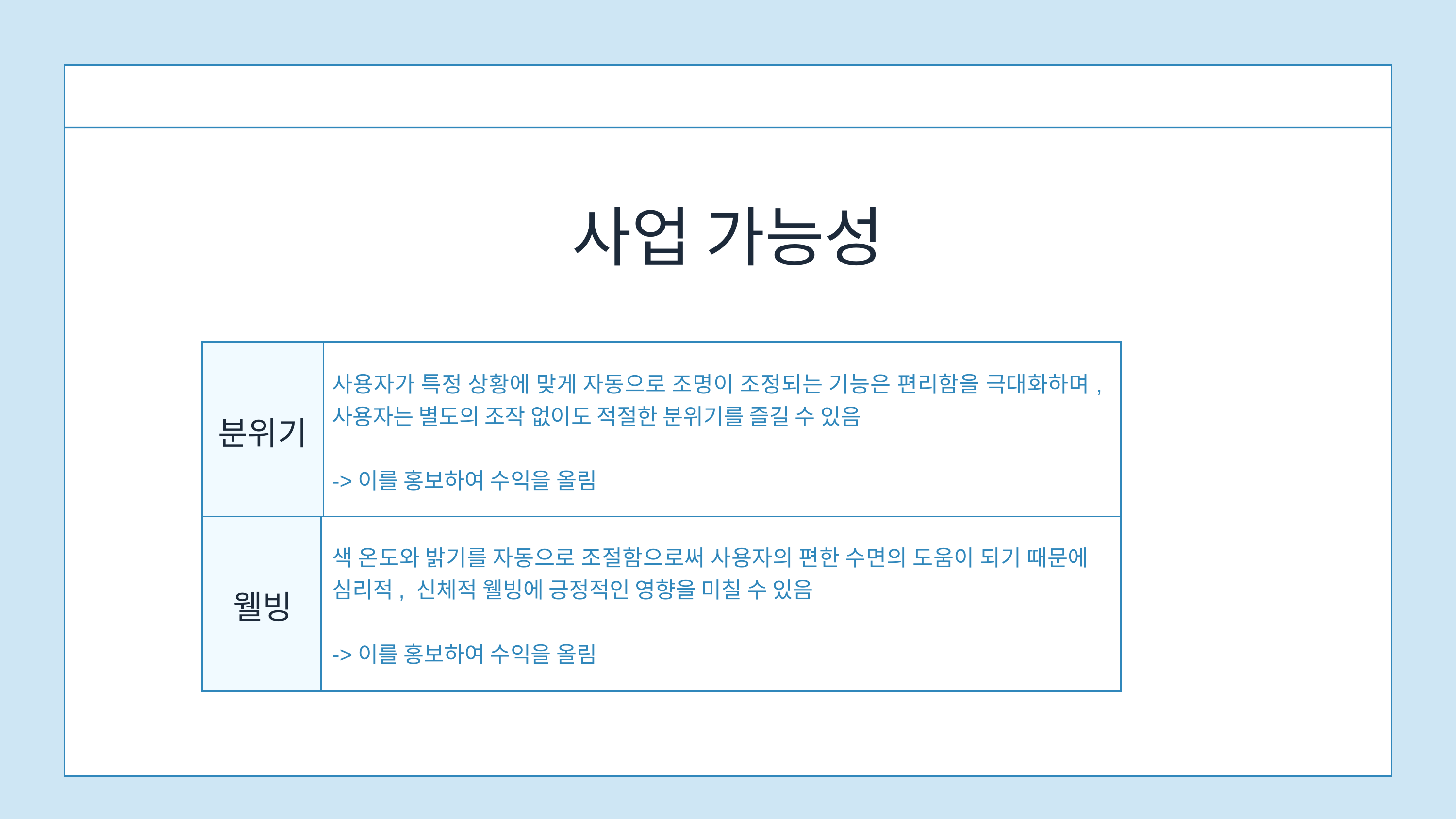

사업 가능성

사용자가 특정 상황에 맞게 자동으로 조명이 조정되는 기능은 편리함을 극대화하며, 사용자는 별도의 조작 없이도 적절한 분위기를 즐길 수 있음

->이를 홍보하여 수익을 올림
분위기

색 온도와 밝기를 자동으로 조절함으로써 사용자의 편한 수면의 도움이 되기 때문에 심리적, 신체적 웰빙에 긍정적인 영향을 미칠 수 있음

->이를 홍보하여 수익을 올림
웰빙